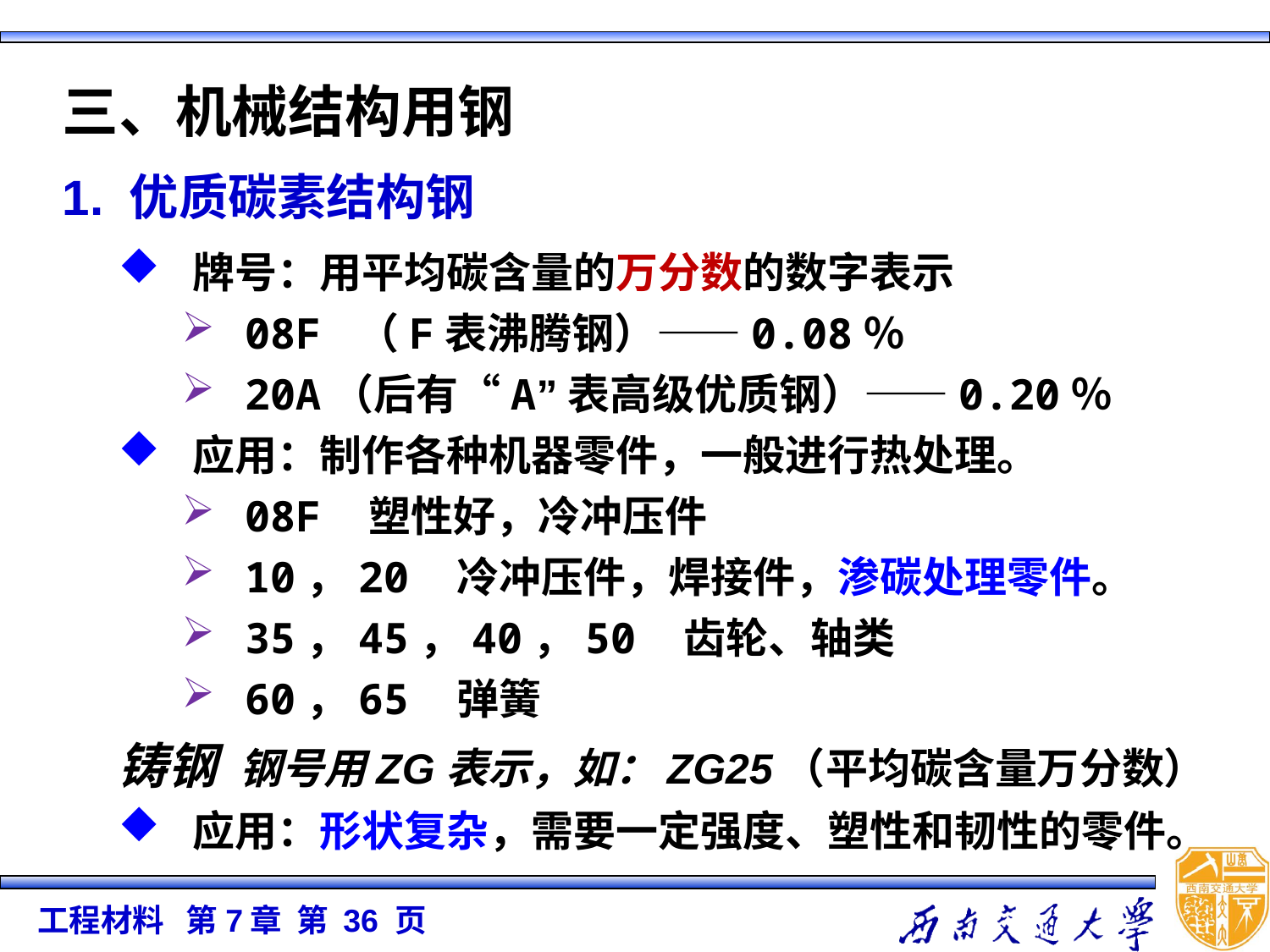

三、机械结构用钢
1. 优质碳素结构钢
牌号：用平均碳含量的万分数的数字表示
08F （F表沸腾钢）——0.08％
20A（后有“A”表高级优质钢）——0.20％
应用：制作各种机器零件，一般进行热处理。
08F  塑性好，冷冲压件
10，20  冷冲压件，焊接件，渗碳处理零件。
35，45，40，50  齿轮、轴类
60，65  弹簧
铸钢  钢号用ZG表示，如：ZG25（平均碳含量万分数）
应用：形状复杂，需要一定强度、塑性和韧性的零件。